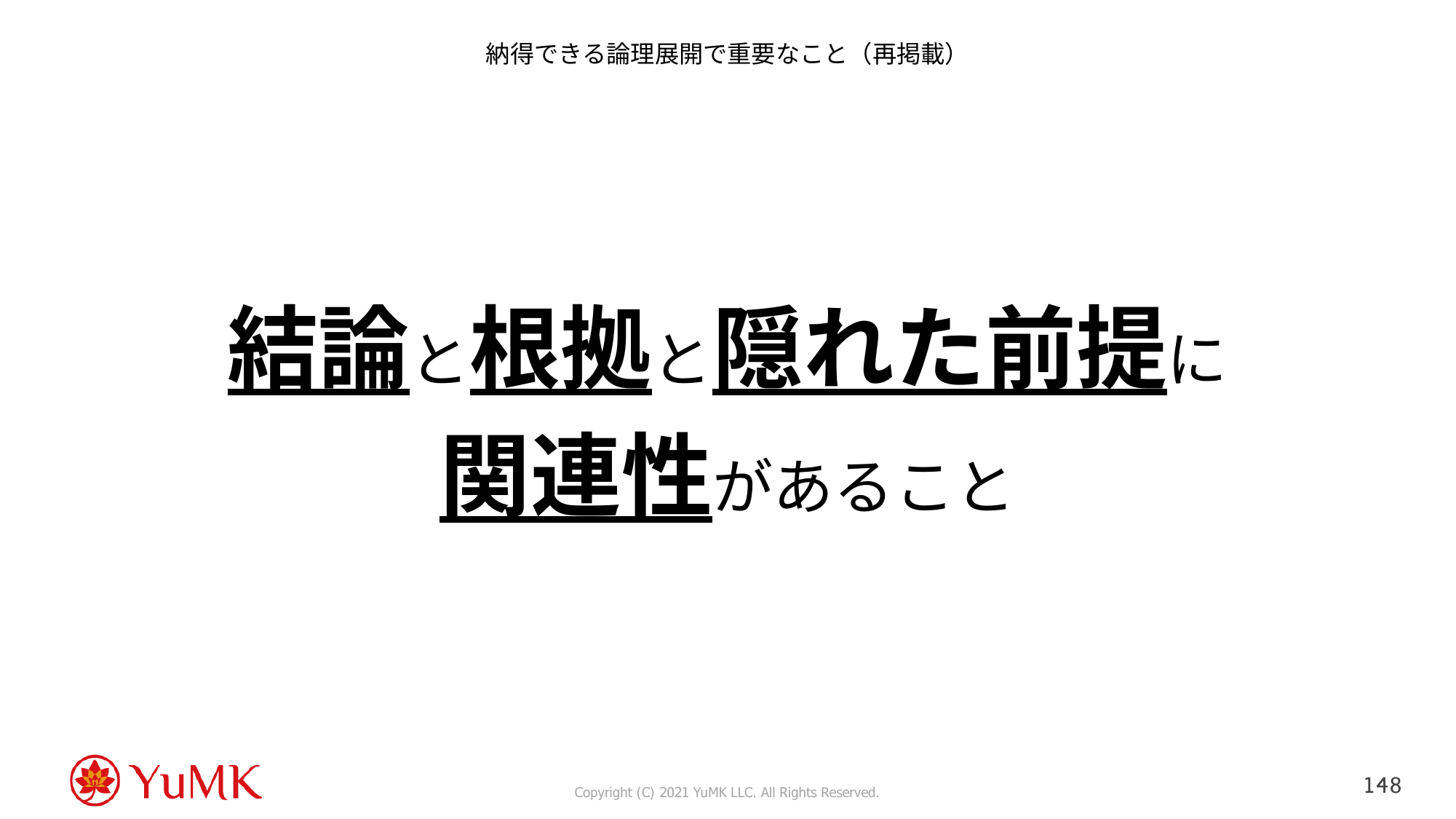

# 納得できる論理展開で重要なこと（再掲載）
結論と根拠と隠れた前提に
関連性があること
148